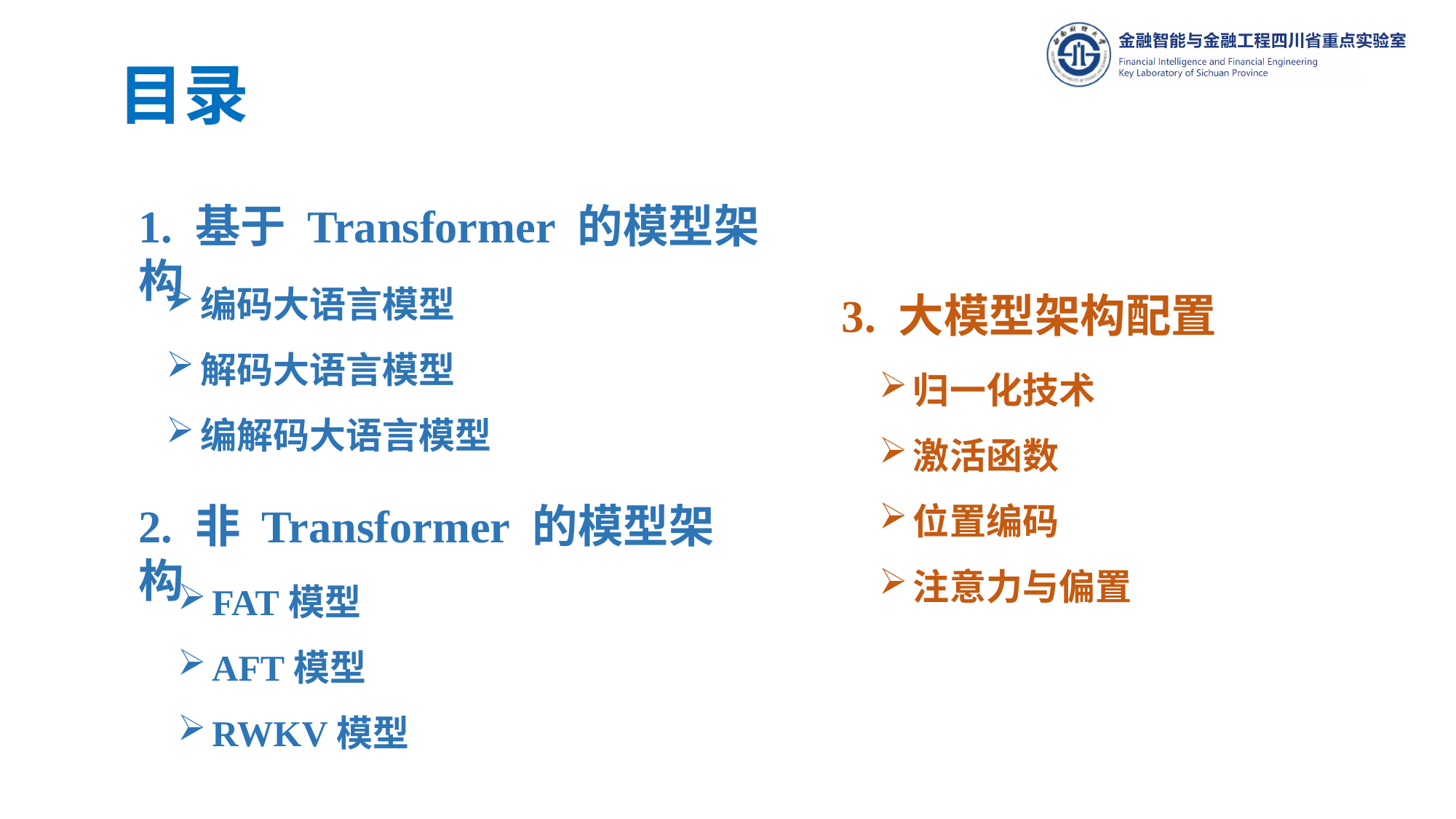

目录
1. 基于 Transformer 的模型架构
编码大语言模型
解码大语言模型
编解码大语言模型
# 3. 大模型架构配置
归一化技术
激活函数
位置编码
注意力与偏置
2. 非 Transformer 的模型架构
FAT模型
AFT模型
RWKV模型